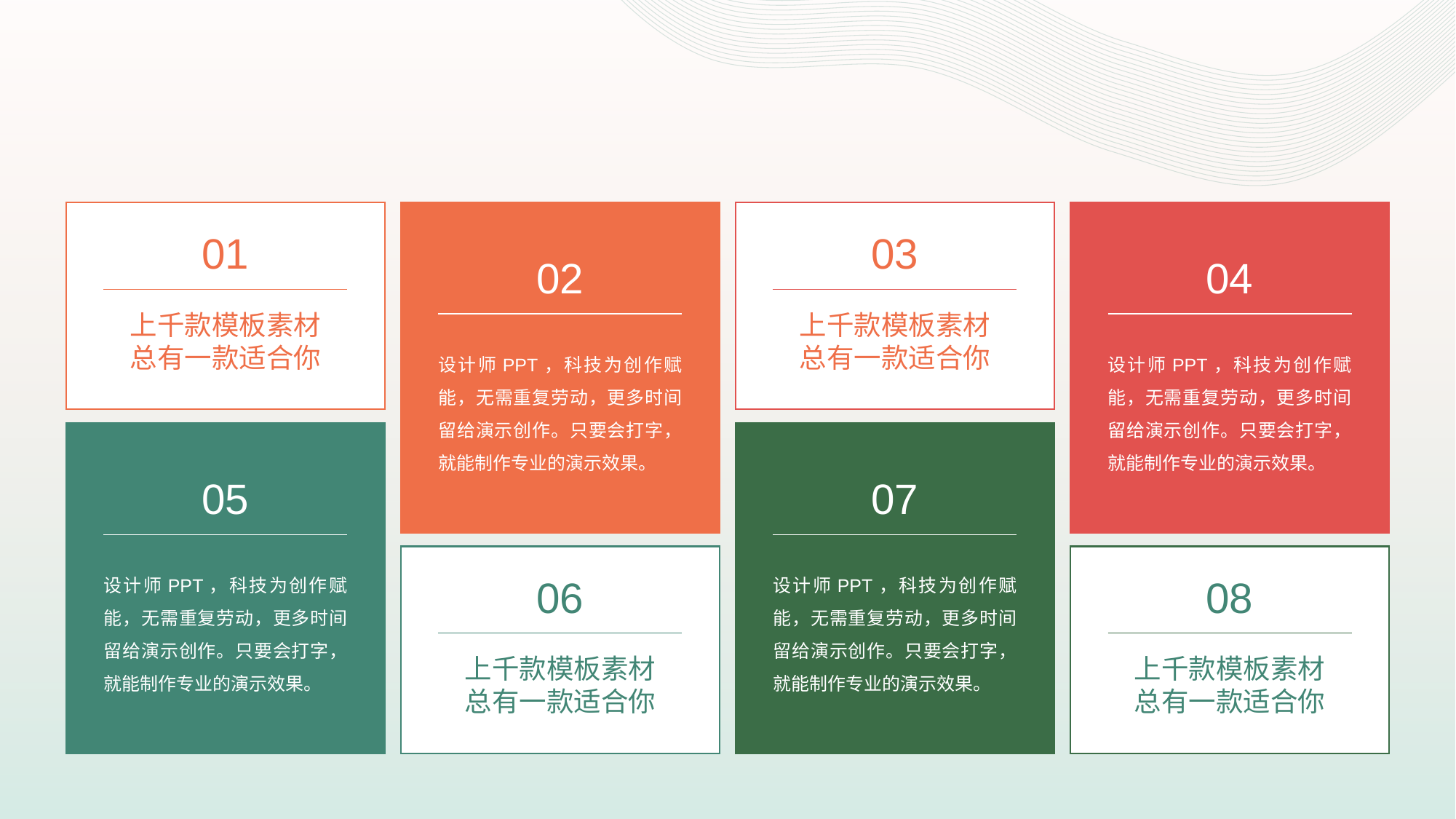

01
03
02
04
上千款模板素材
总有一款适合你
上千款模板素材
总有一款适合你
设计师PPT，科技为创作赋能，无需重复劳动，更多时间留给演示创作。只要会打字，就能制作专业的演示效果。
设计师PPT，科技为创作赋能，无需重复劳动，更多时间留给演示创作。只要会打字，就能制作专业的演示效果。

05
07

设计师PPT，科技为创作赋能，无需重复劳动，更多时间留给演示创作。只要会打字，就能制作专业的演示效果。
设计师PPT，科技为创作赋能，无需重复劳动，更多时间留给演示创作。只要会打字，就能制作专业的演示效果。
06
08
上千款模板素材
总有一款适合你
上千款模板素材
总有一款适合你